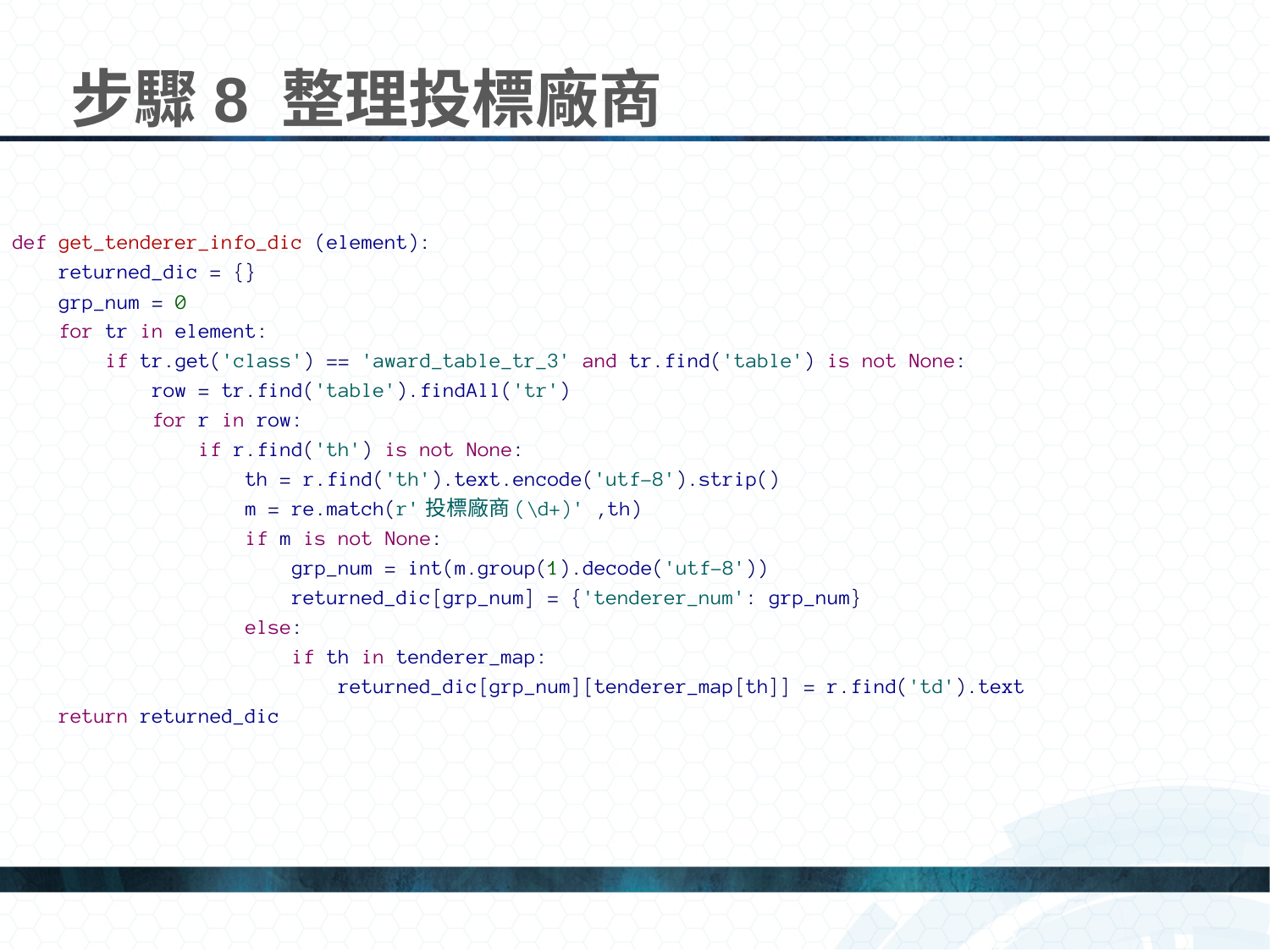

# 步驟8 整理投標廠商
def get_tenderer_info_dic (element):
    returned_dic = {}
    grp_num = 0
    for tr in element:
        if tr.get('class') == 'award_table_tr_3' and tr.find('table') is not None:
            row = tr.find('table').findAll('tr')
            for r in row:
                if r.find('th') is not None:
                    th = r.find('th').text.encode('utf-8').strip()
                    m = re.match(r'投標廠商(\d+)' ,th)
                    if m is not None:
                        grp_num = int(m.group(1).decode('utf-8'))
                        returned_dic[grp_num] = {'tenderer_num': grp_num}
                    else:
                        if th in tenderer_map:
                            returned_dic[grp_num][tenderer_map[th]] = r.find('td').text
    return returned_dic